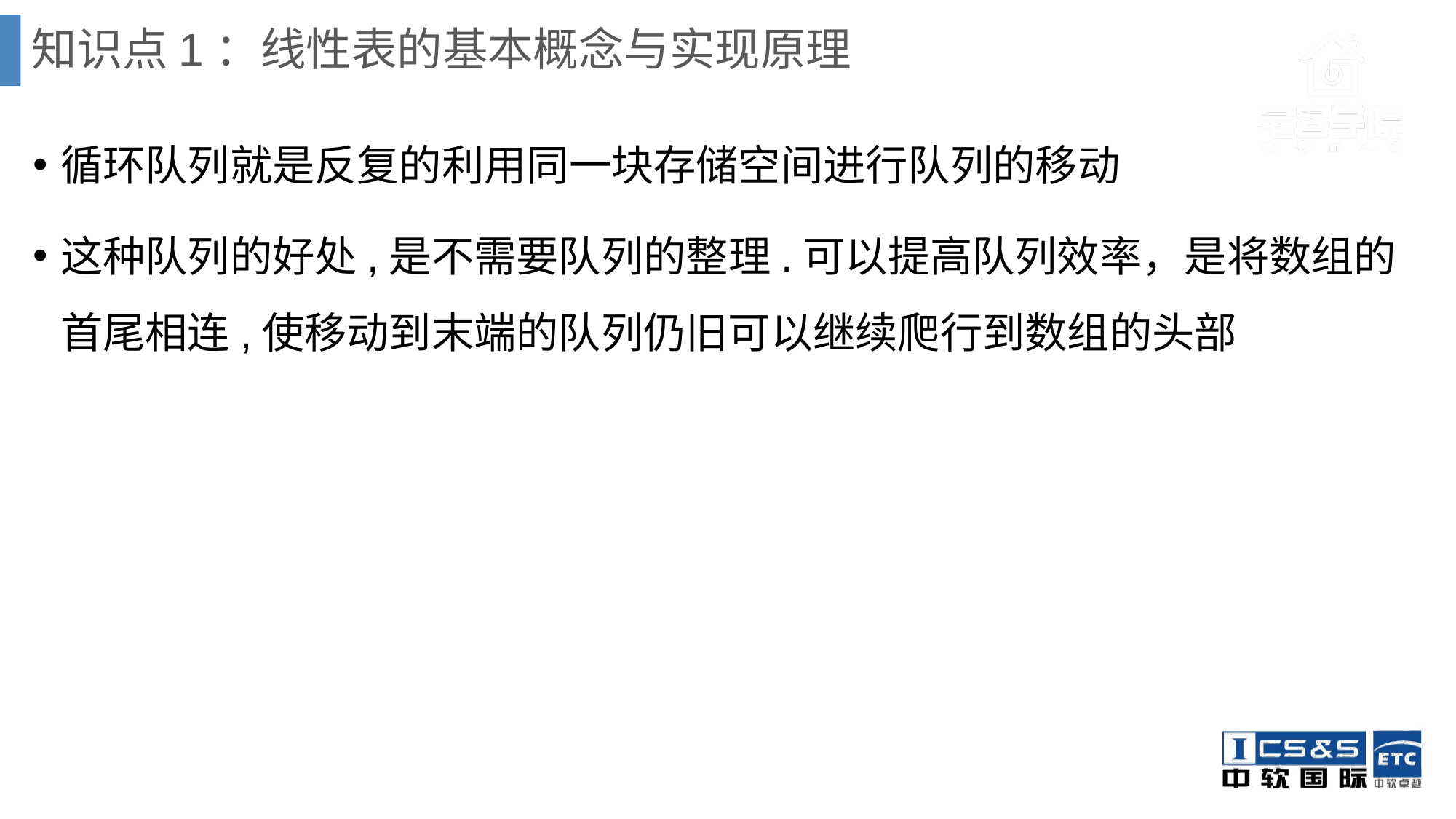

# 知识点1：线性表的基本概念与实现原理
循环队列就是反复的利用同一块存储空间进行队列的移动
这种队列的好处,是不需要队列的整理.可以提高队列效率，是将数组的首尾相连,使移动到末端的队列仍旧可以继续爬行到数组的头部